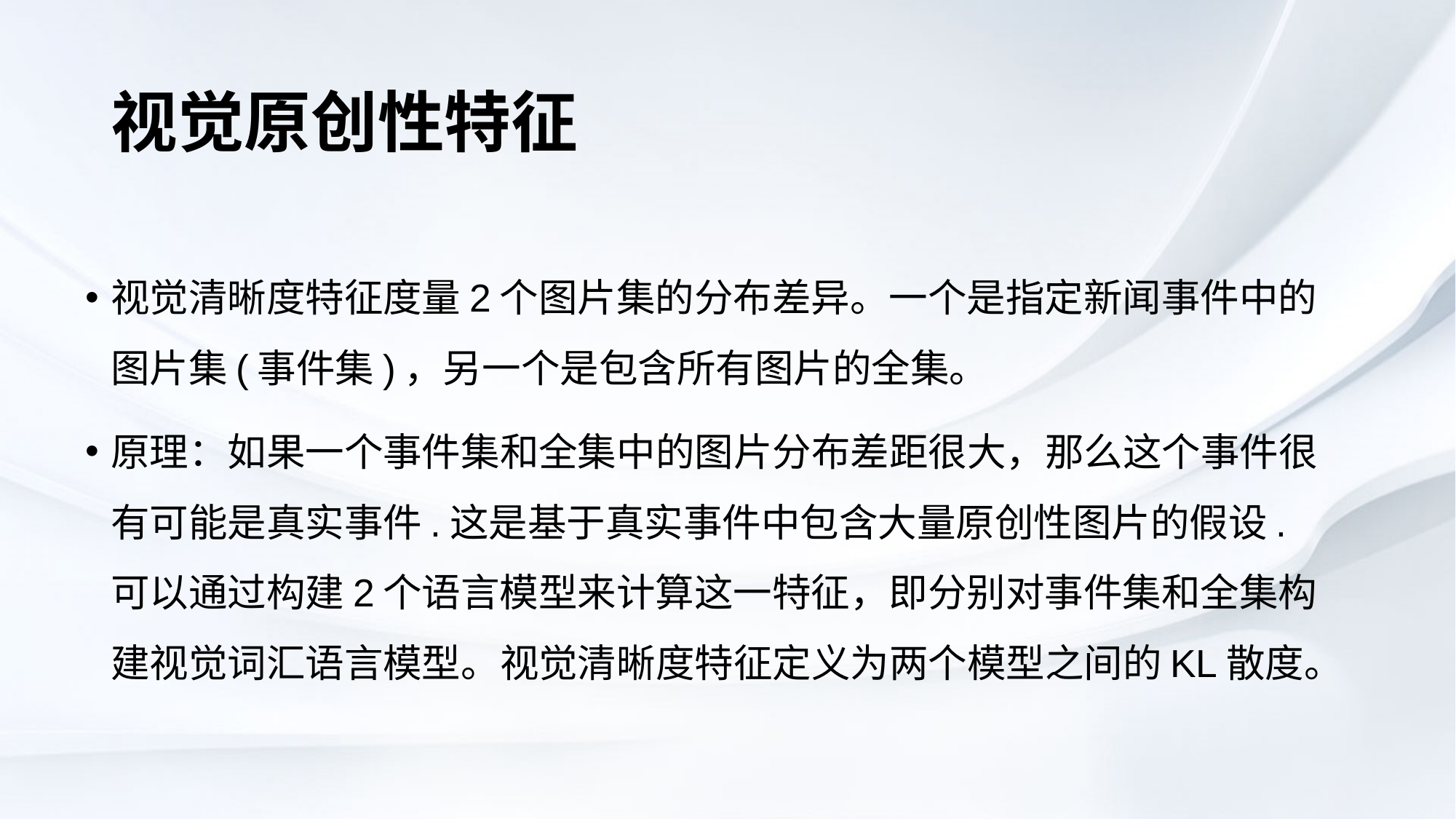

# 视觉原创性特征
视觉清晰度特征度量2个图片集的分布差异。一个是指定新闻事件中的图片集(事件集)，另一个是包含所有图片的全集。
原理：如果一个事件集和全集中的图片分布差距很大，那么这个事件很有可能是真实事件.这是基于真实事件中包含大量原创性图片的假设.可以通过构建2个语言模型来计算这一特征，即分别对事件集和全集构建视觉词汇语言模型。视觉清晰度特征定义为两个模型之间的KL散度。